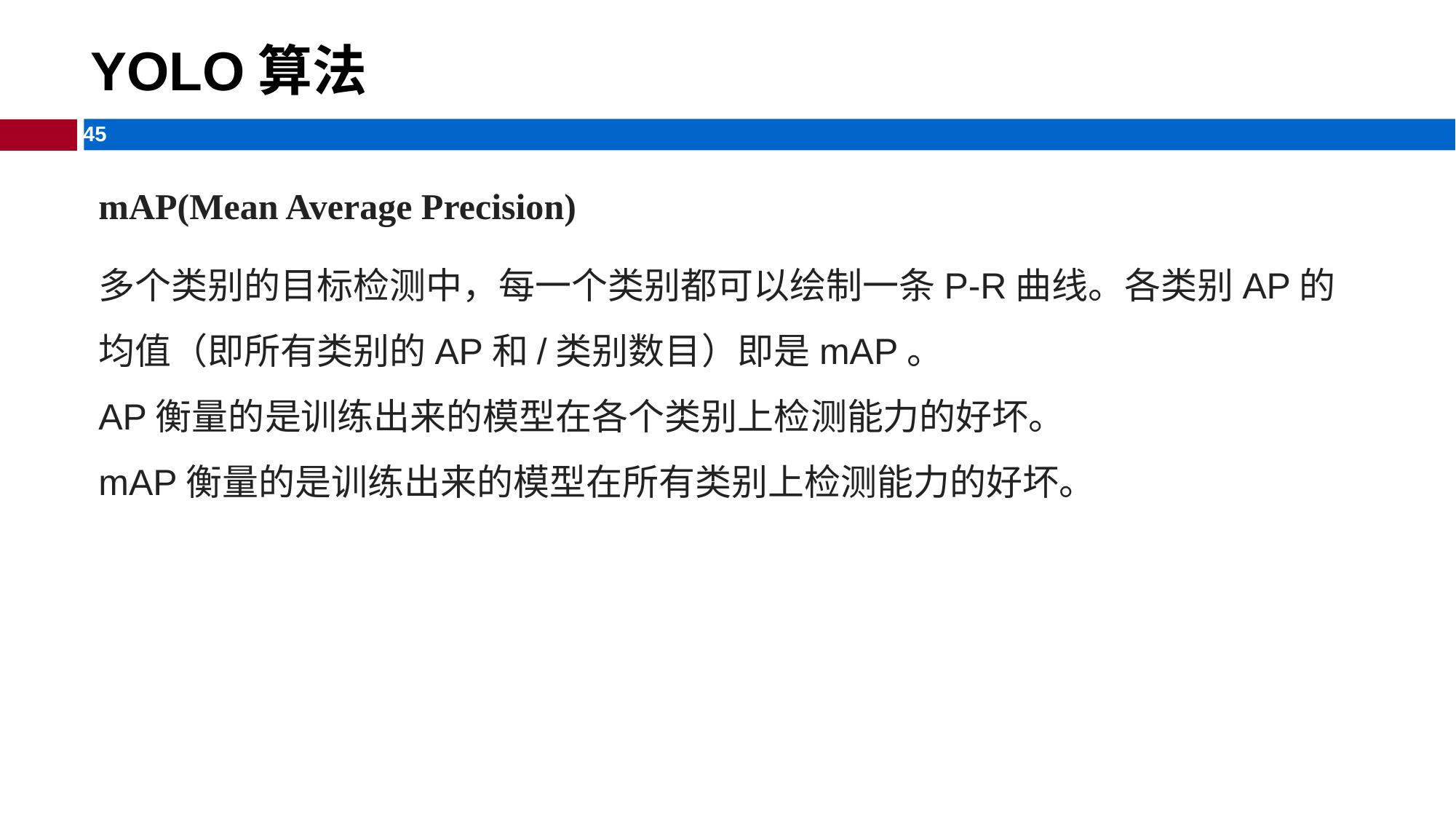

# YOLO算法
mAP(Mean Average Precision)
多个类别的目标检测中，每一个类别都可以绘制一条P-R曲线。各类别AP的均值（即所有类别的AP和/类别数目）即是mAP。
AP衡量的是训练出来的模型在各个类别上检测能力的好坏。
mAP衡量的是训练出来的模型在所有类别上检测能力的好坏。